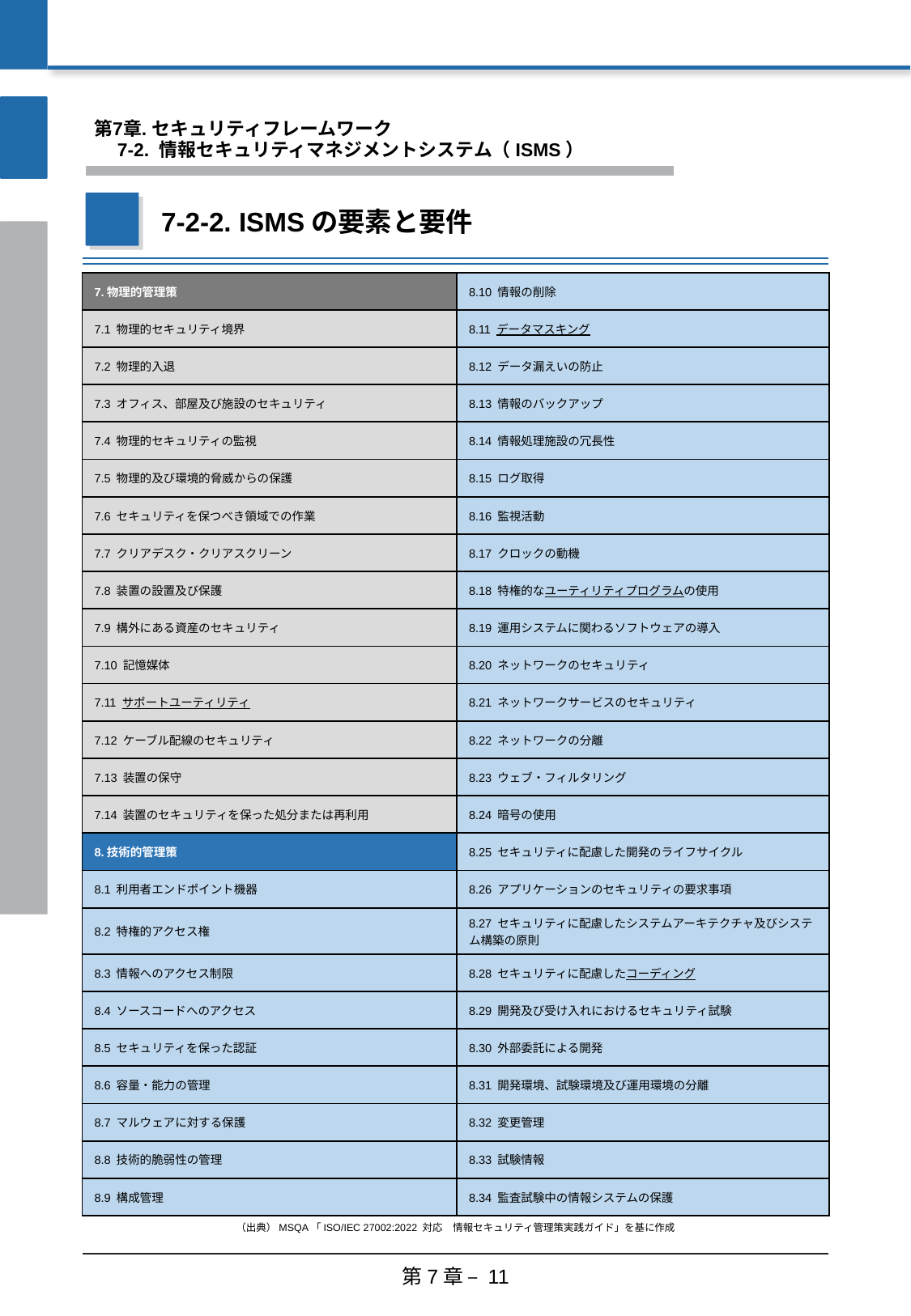

第7章. セキュリティフレームワーク
　7-2. 情報セキュリティマネジメントシステム（ISMS）
7-2-2. ISMSの要素と要件
| 7.物理的管理策 | 8.10 情報の削除 |
| --- | --- |
| 7.1 物理的セキュリティ境界 | 8.11 データマスキング |
| 7.2 物理的入退 | 8.12 データ漏えいの防止 |
| 7.3 オフィス、部屋及び施設のセキュリティ | 8.13 情報のバックアップ |
| 7.4 物理的セキュリティの監視 | 8.14 情報処理施設の冗長性 |
| 7.5 物理的及び環境的脅威からの保護 | 8.15 ログ取得 |
| 7.6 セキュリティを保つべき領域での作業 | 8.16 監視活動 |
| 7.7 クリアデスク・クリアスクリーン | 8.17 クロックの動機 |
| 7.8 装置の設置及び保護 | 8.18 特権的なユーティリティプログラムの使用 |
| 7.9 構外にある資産のセキュリティ | 8.19 運用システムに関わるソフトウェアの導入 |
| 7.10 記憶媒体 | 8.20 ネットワークのセキュリティ |
| 7.11 サポートユーティリティ | 8.21 ネットワークサービスのセキュリティ |
| 7.12 ケーブル配線のセキュリティ | 8.22 ネットワークの分離 |
| 7.13 装置の保守 | 8.23 ウェブ・フィルタリング |
| 7.14 装置のセキュリティを保った処分または再利用 | 8.24 暗号の使用 |
| 8.技術的管理策 | 8.25 セキュリティに配慮した開発のライフサイクル |
| 8.1 利用者エンドポイント機器 | 8.26 アプリケーションのセキュリティの要求事項 |
| 8.2 特権的アクセス権 | 8.27 セキュリティに配慮したシステムアーキテクチャ及びシステム構築の原則 |
| 8.3 情報へのアクセス制限 | 8.28 セキュリティに配慮したコーディング |
| 8.4 ソースコードへのアクセス | 8.29 開発及び受け入れにおけるセキュリティ試験 |
| 8.5 セキュリティを保った認証 | 8.30 外部委託による開発 |
| 8.6 容量・能力の管理 | 8.31 開発環境、試験環境及び運用環境の分離 |
| 8.7 マルウェアに対する保護 | 8.32 変更管理 |
| 8.8 技術的脆弱性の管理 | 8.33 試験情報 |
| 8.9 構成管理 | 8.34 監査試験中の情報システムの保護 |
（出典）MSQA「ISO/IEC 27002:2022 対応　情報セキュリティ管理策実践ガイド」を基に作成
第7章 – 11